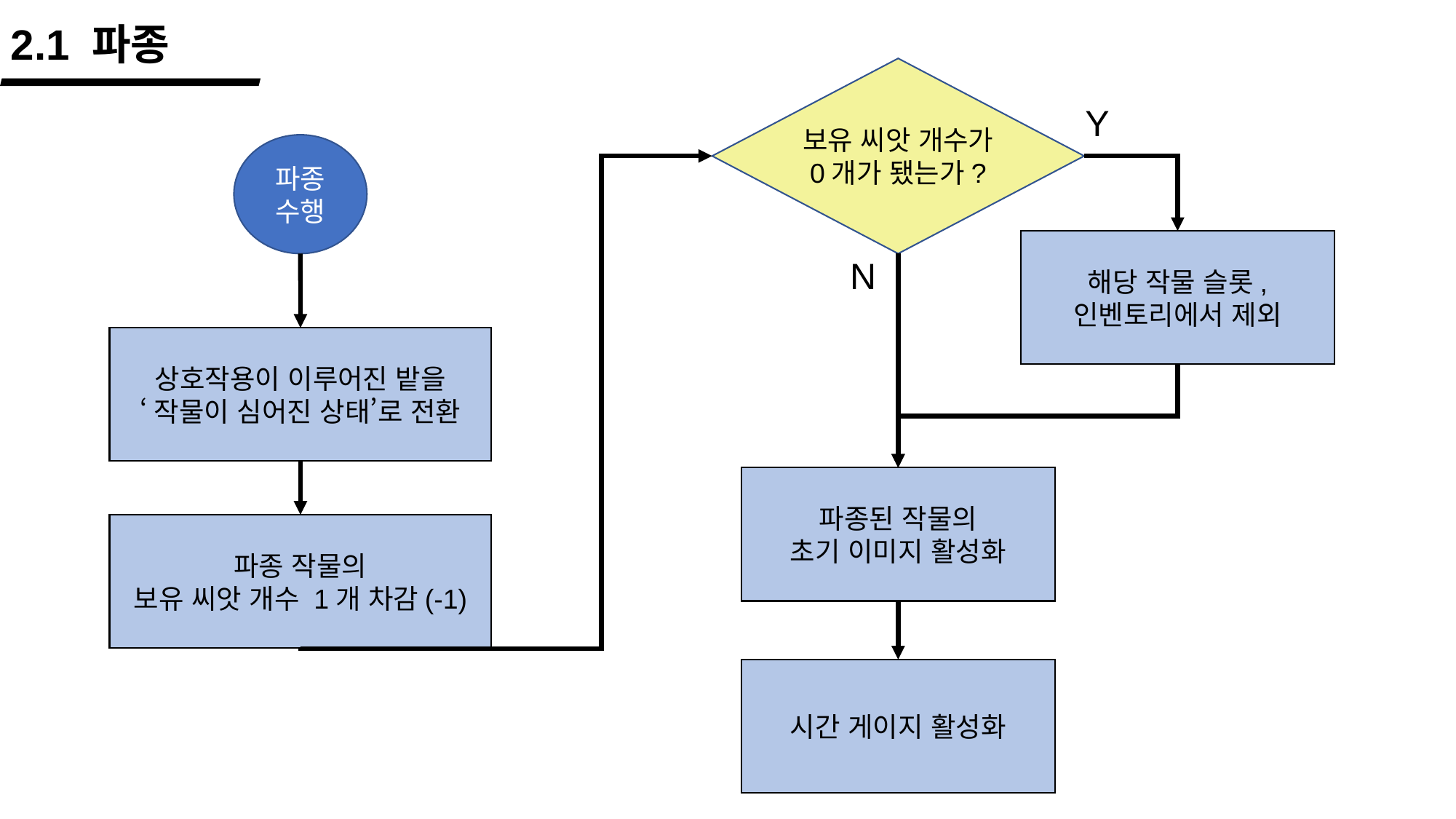

2.1 파종

보유 씨앗 개수가
0개가 됐는가?
Y
파종수행
해당 작물 슬롯,
인벤토리에서 제외
N
상호작용이 이루어진 밭을
‘작물이 심어진 상태’로 전환
파종된 작물의
초기 이미지 활성화
파종 작물의
보유 씨앗 개수 1개 차감(-1)
시간 게이지 활성화